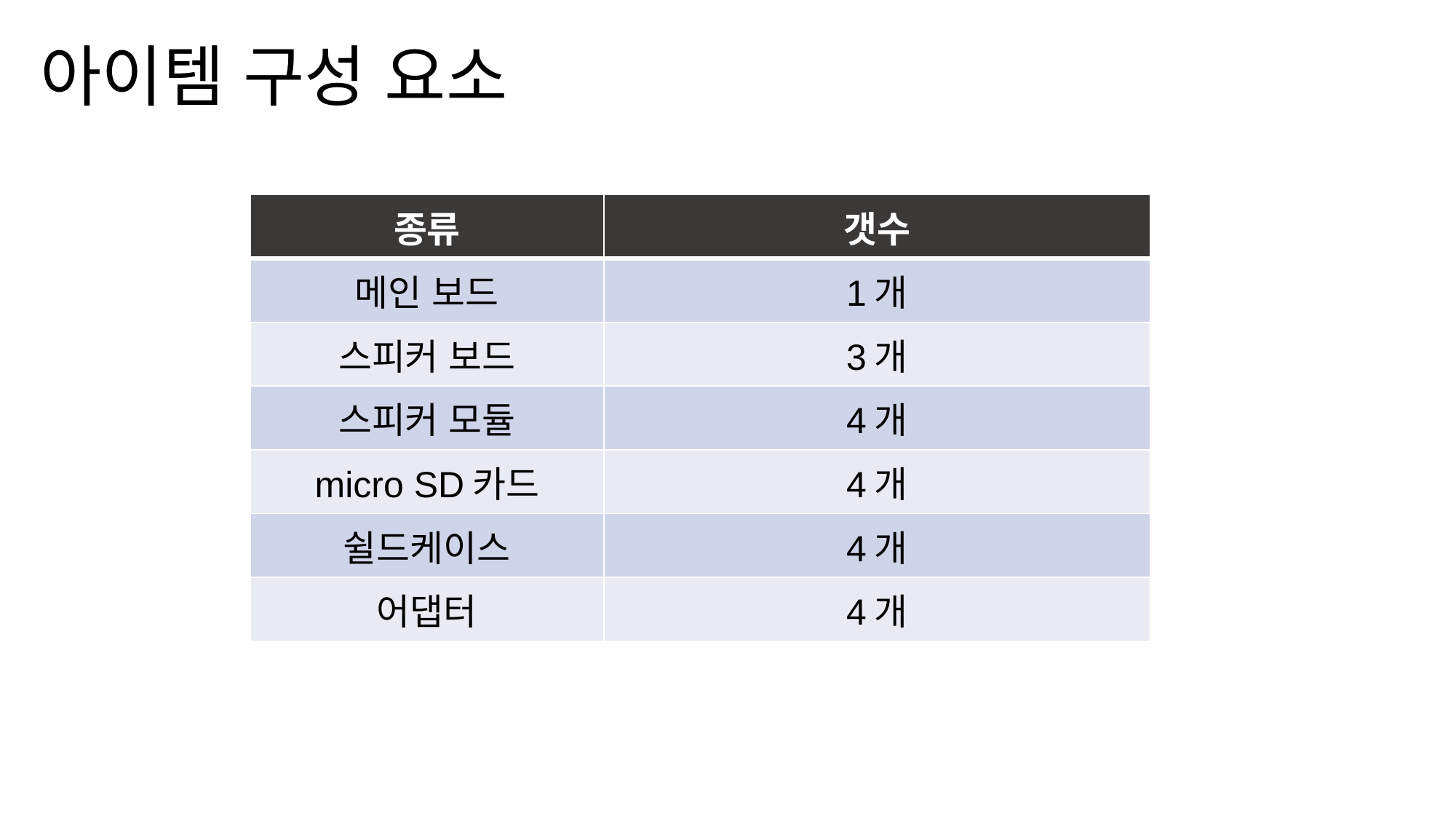

# 아이템 구성 요소
| 종류 | 갯수 |
| --- | --- |
| 메인 보드 | 1개 |
| 스피커 보드 | 3개 |
| 스피커 모듈 | 4개 |
| micro SD카드 | 4개 |
| 쉴드케이스 | 4개 |
| 어댑터 | 4개 |